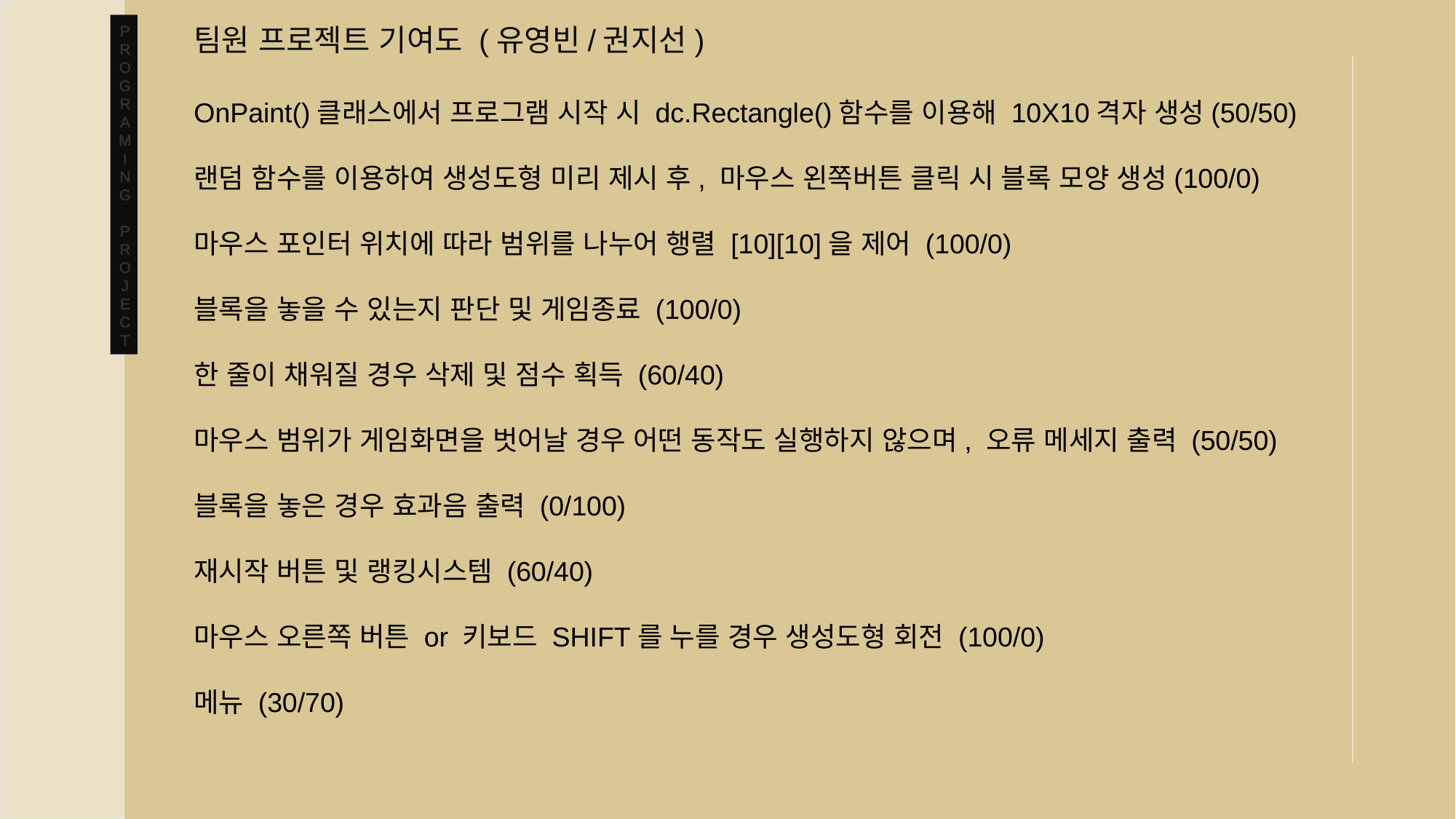

P
R
O
G
R
A
M
I
N
G

P
R
O
J
E
C
T

팀원 프로젝트 기여도 (유영빈/권지선)
OnPaint()클래스에서 프로그램 시작 시 dc.Rectangle()함수를 이용해 10X10격자 생성(50/50)

랜덤 함수를 이용하여 생성도형 미리 제시 후, 마우스 왼쪽버튼 클릭 시 블록 모양 생성(100/0)

마우스 포인터 위치에 따라 범위를 나누어 행렬 [10][10]을 제어 (100/0)

블록을 놓을 수 있는지 판단 및 게임종료 (100/0)

한 줄이 채워질 경우 삭제 및 점수 획득 (60/40)

마우스 범위가 게임화면을 벗어날 경우 어떤 동작도 실행하지 않으며, 오류 메세지 출력 (50/50)

블록을 놓은 경우 효과음 출력 (0/100)

재시작 버튼 및 랭킹시스템 (60/40)

마우스 오른쪽 버튼 or 키보드 SHIFT를 누를 경우 생성도형 회전 (100/0)

메뉴 (30/70)